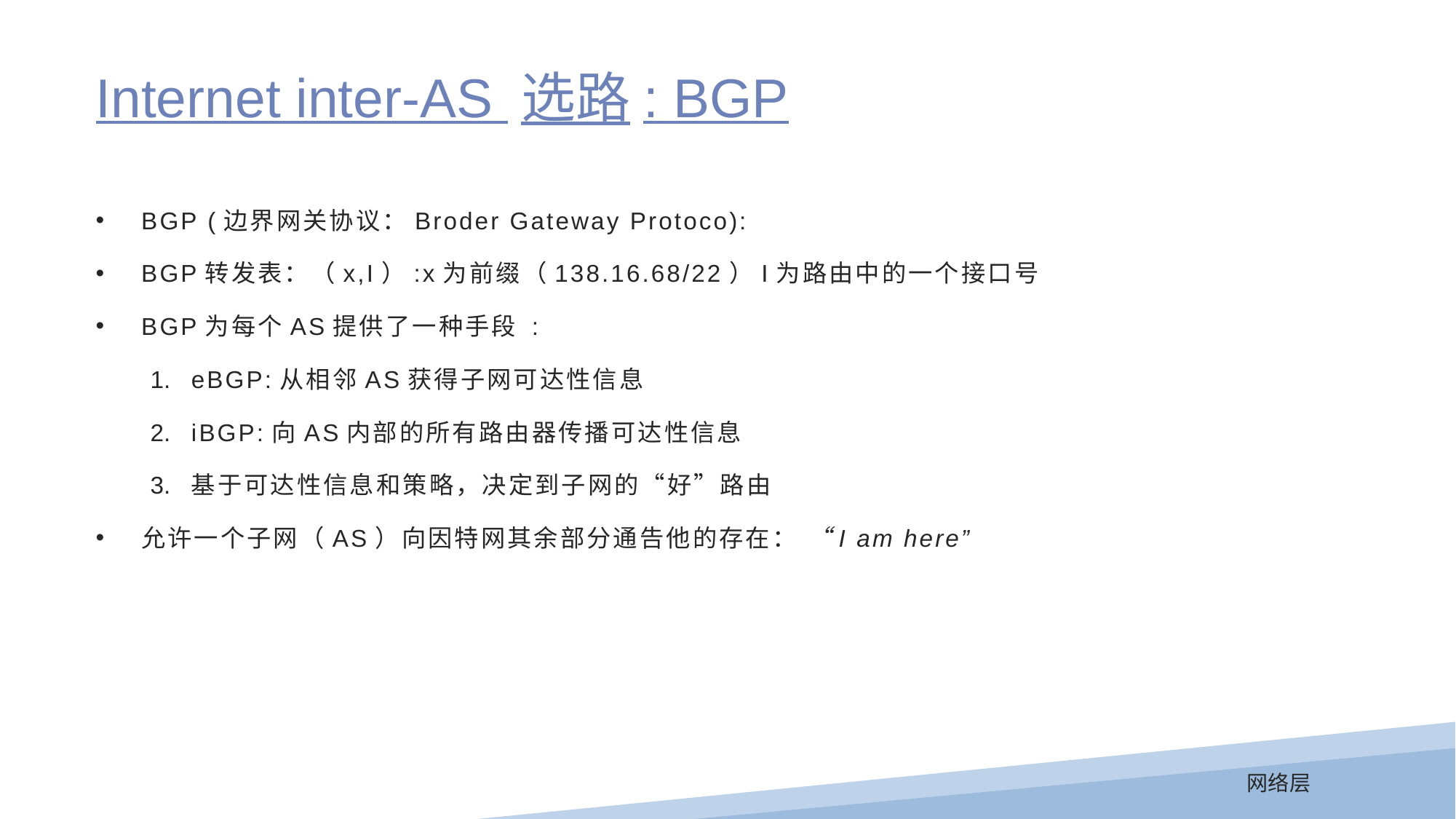

Internet inter-AS 选路: BGP
BGP (边界网关协议：Broder Gateway Protoco):
BGP转发表：（x,I）:x为前缀（138.16.68/22）I为路由中的一个接口号
BGP为每个AS提供了一种手段 :
eBGP:从相邻AS获得子网可达性信息
iBGP:向AS内部的所有路由器传播可达性信息
基于可达性信息和策略，决定到子网的“好”路由
允许一个子网（AS）向因特网其余部分通告他的存在： “I am here”

网络层
48